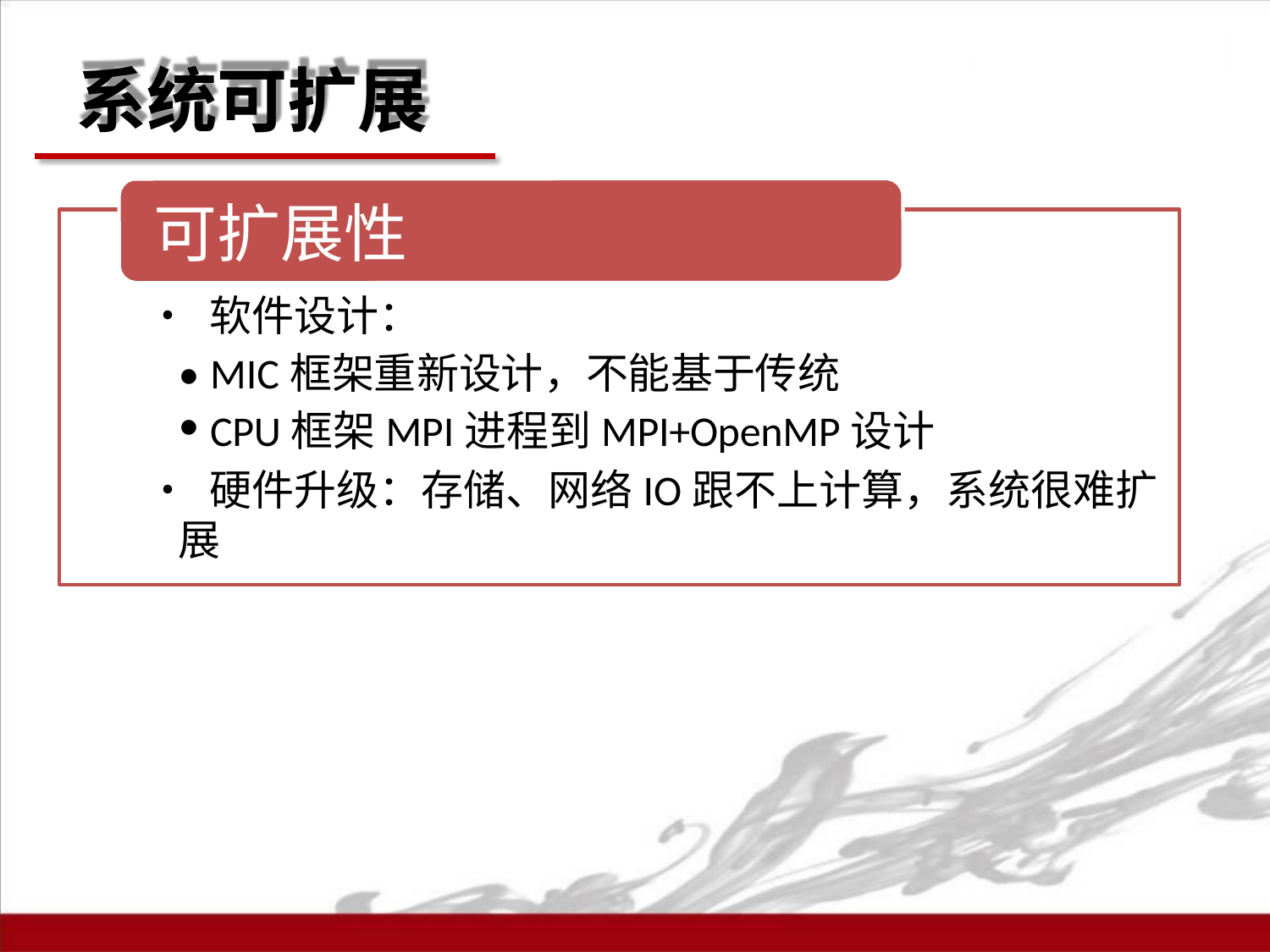

# 系统可扩展

可扩展性
• 软件设计：
• MIC框架重新设计，不能基于传统
CPU框架MPI进程到MPI+OpenMP设计
• 硬件升级：存储、网络IO跟不上计算，系统很难扩展